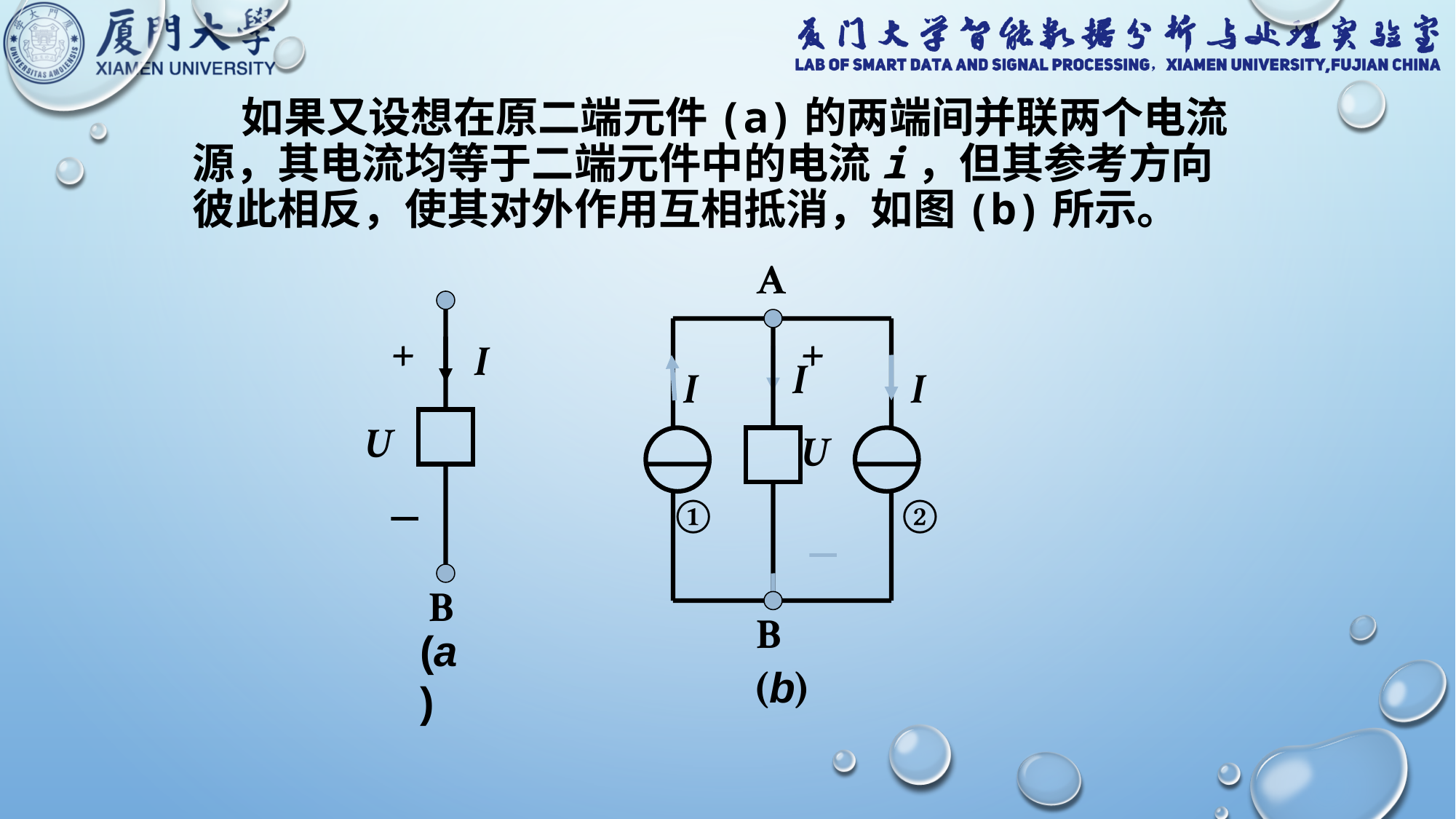

如果又设想在原二端元件(a)的两端间并联两个电流源，其电流均等于二端元件中的电流i，但其参考方向彼此相反，使其对外作用互相抵消，如图(b)所示。
A

+

I

I

I
U

①

②

B
(b)

+
I

U

B
(a)